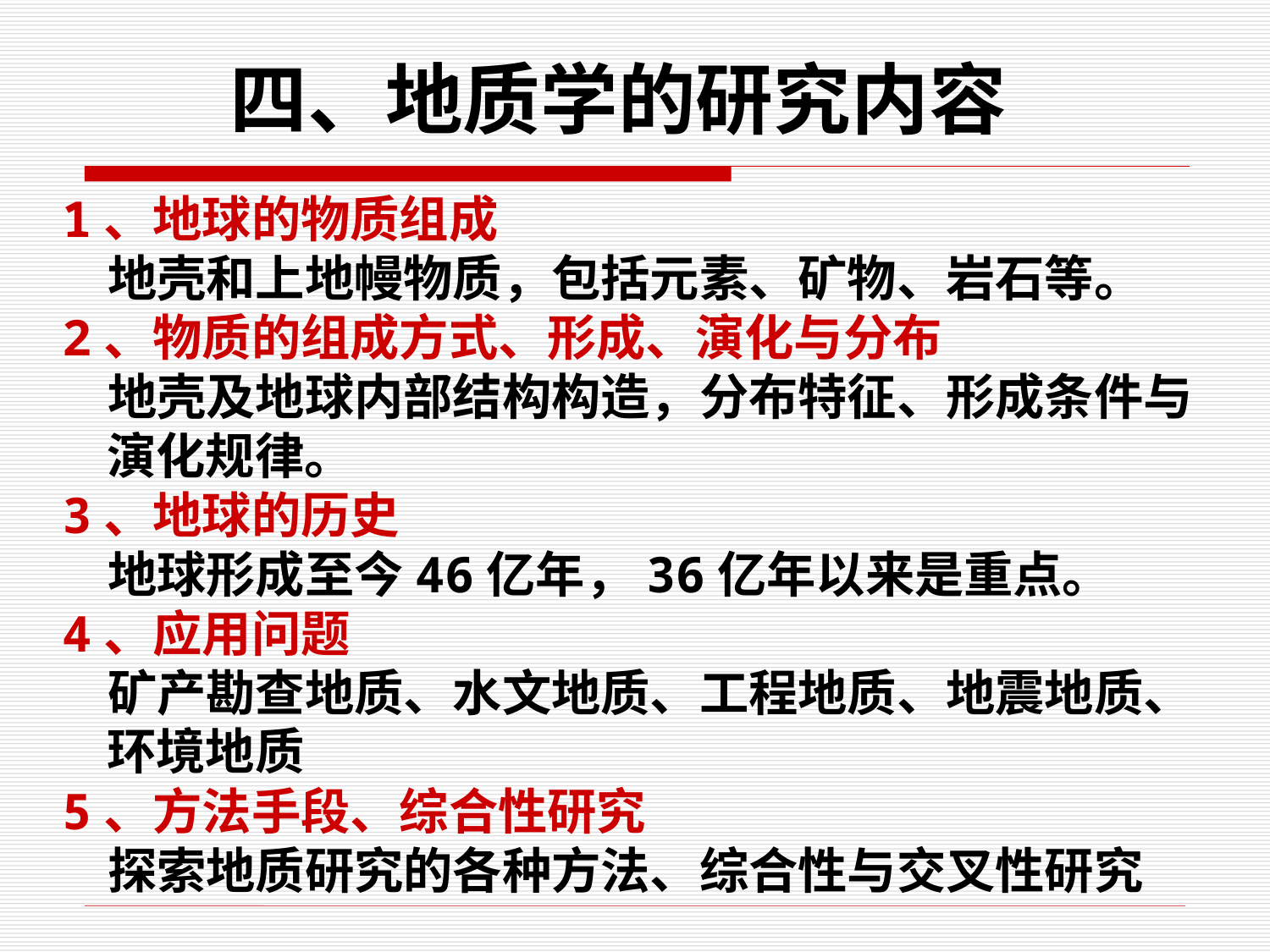

四、地质学的研究内容

1、地球的物质组成
   地壳和上地幔物质，包括元素、矿物、岩石等。
2、物质的组成方式、形成、演化与分布
   地壳及地球内部结构构造，分布特征、形成条件与演化规律。
3、地球的历史
   地球形成至今46亿年，36亿年以来是重点。
4、应用问题
   矿产勘查地质、水文地质、工程地质、地震地质、环境地质
5、方法手段、综合性研究
   探索地质研究的各种方法、综合性与交叉性研究